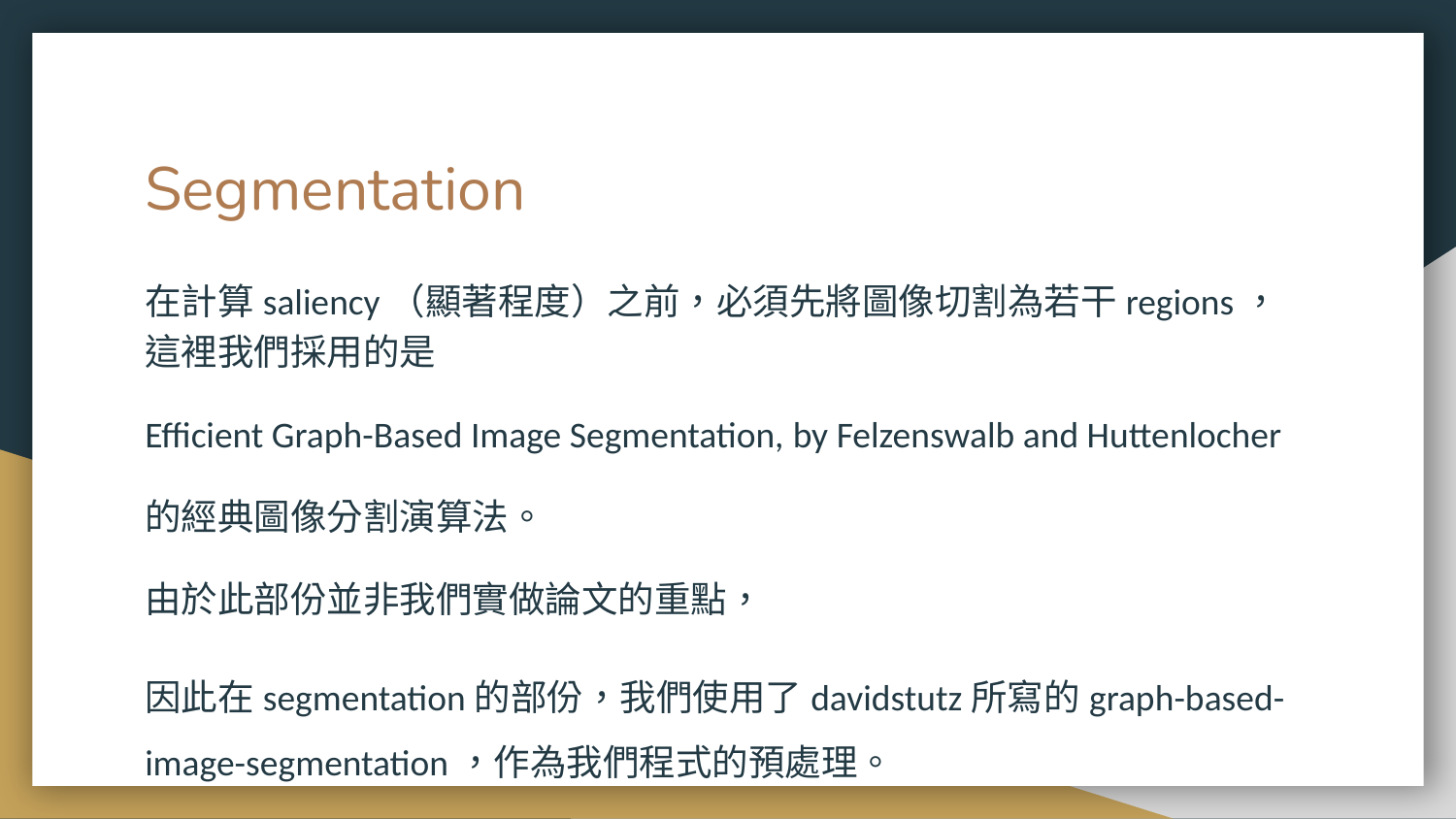

# Segmentation
在計算saliency（顯著程度）之前，必須先將圖像切割為若干regions，這裡我們採用的是
Efficient Graph-Based Image Segmentation, by Felzenswalb and Huttenlocher
的經典圖像分割演算法。
由於此部份並非我們實做論文的重點，
因此在segmentation的部份，我們使用了davidstutz所寫的graph-based-image-segmentation，作為我們程式的預處理。